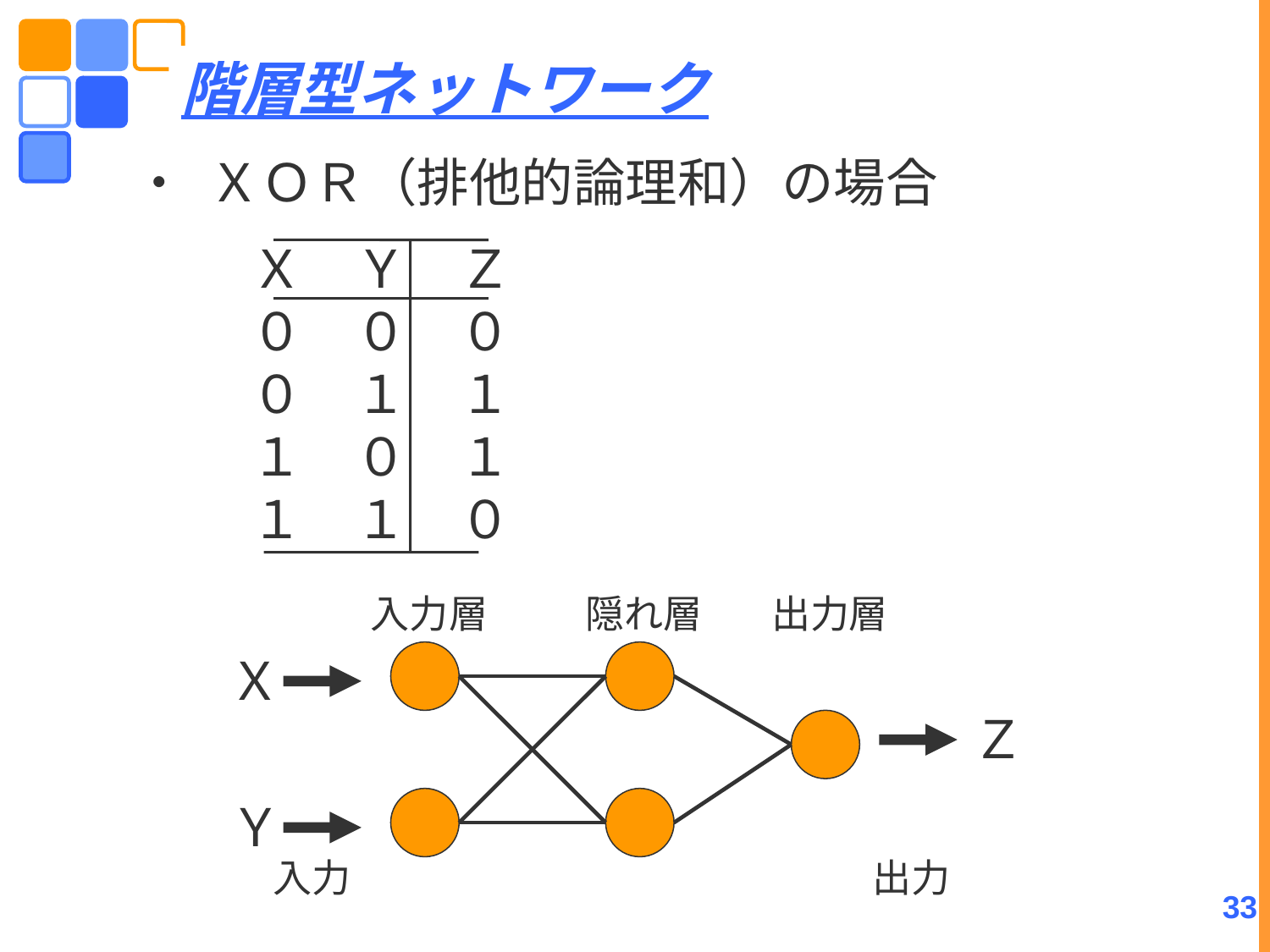

階層型ネットワーク
・  ＸＯＲ（排他的論理和）の場合
Ｘ　Ｙ　Ｚ
０　０　０
０　１　１
１　０　１
１　１　０

入力層
隠れ層
出力層
Ｘ

Ｚ

Ｙ

入力
出力